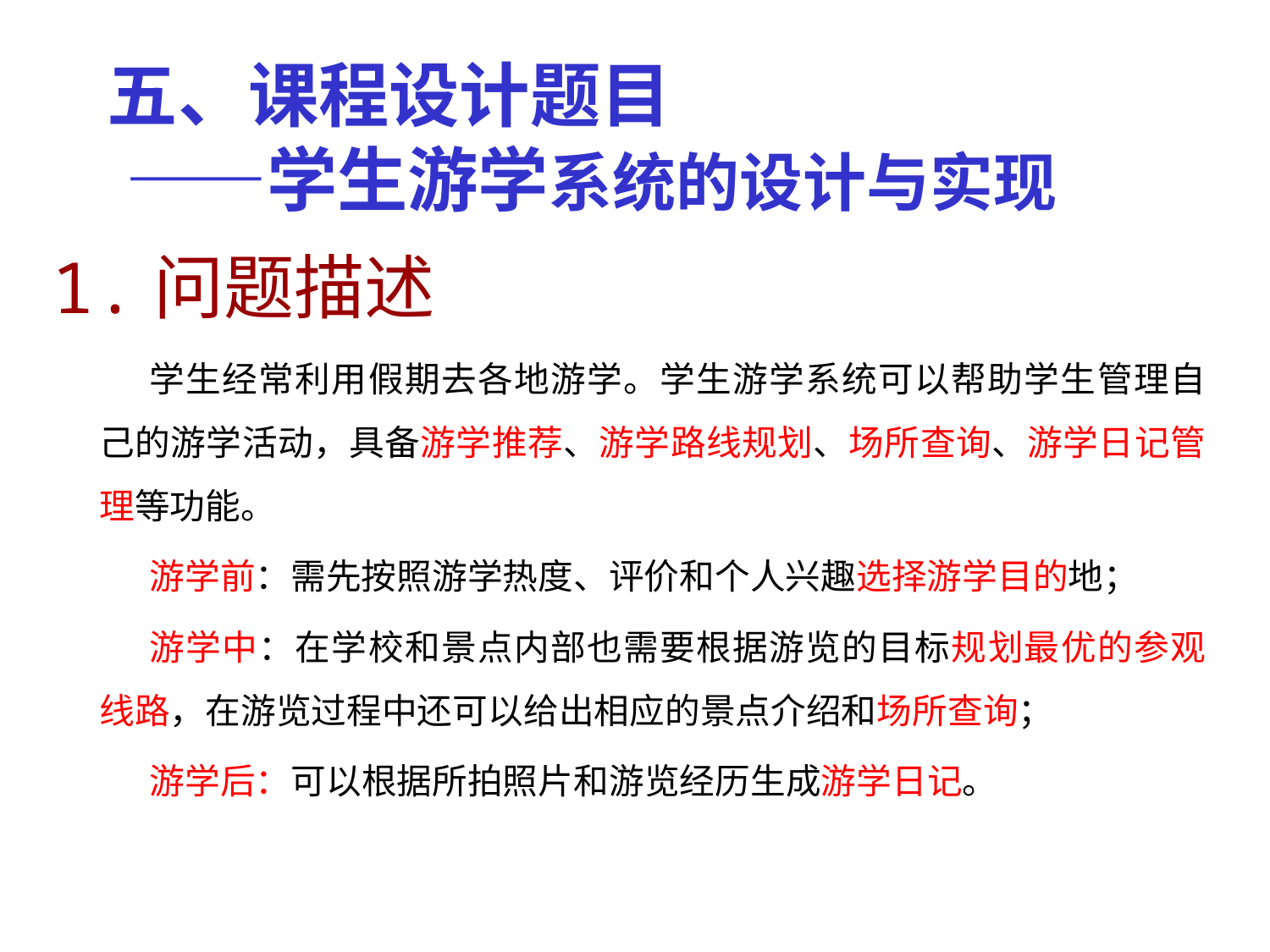

# 五、课程设计题目 ——学生游学系统的设计与实现
1.问题描述
学生经常利用假期去各地游学。学生游学系统可以帮助学生管理自己的游学活动，具备游学推荐、游学路线规划、场所查询、游学日记管理等功能。
游学前：需先按照游学热度、评价和个人兴趣选择游学目的地；
游学中：在学校和景点内部也需要根据游览的目标规划最优的参观线路，在游览过程中还可以给出相应的景点介绍和场所查询；
游学后：可以根据所拍照片和游览经历生成游学日记。